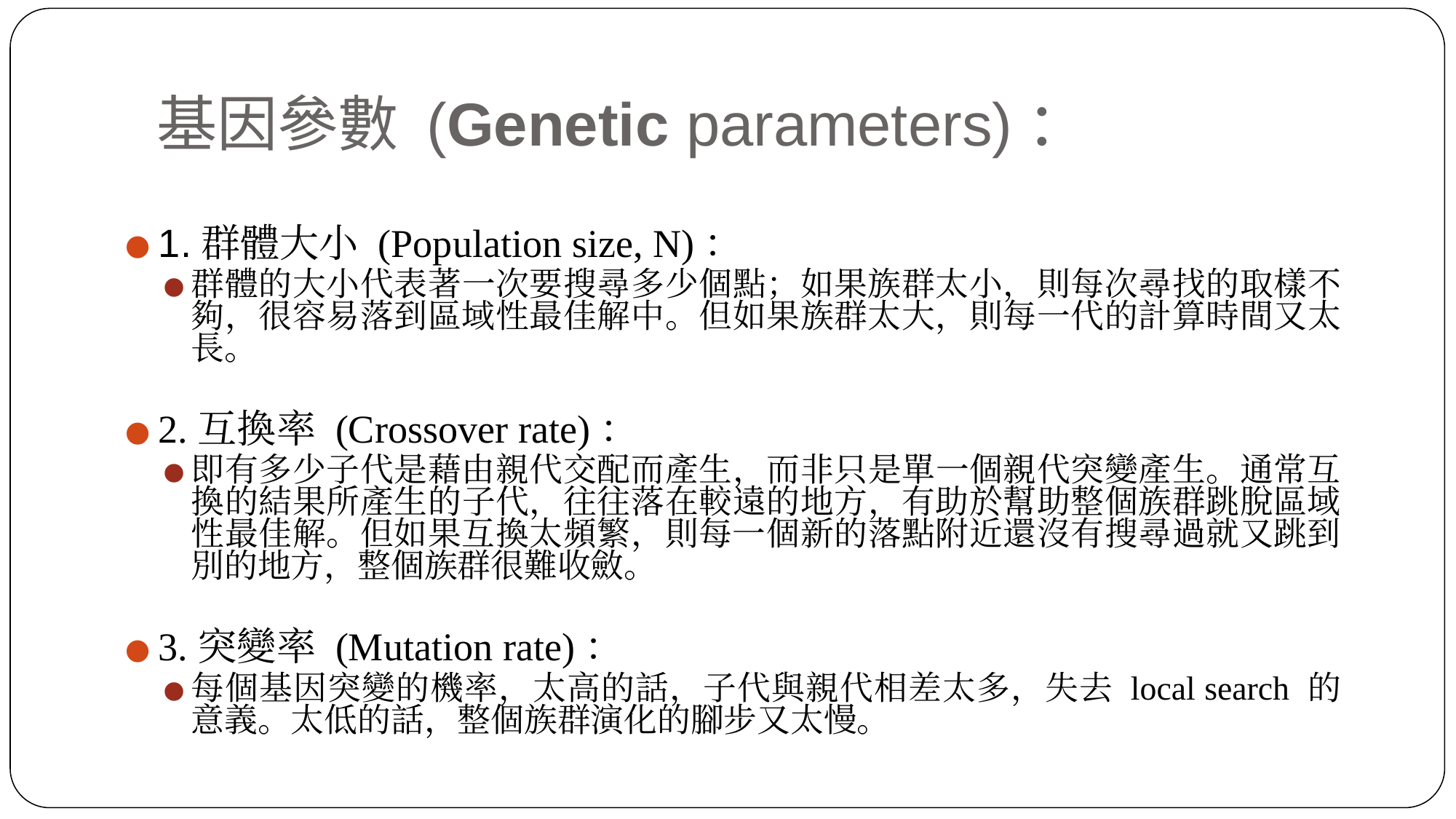

# 基因參數 (Genetic parameters)：
1.群體大小 (Population size, N)：
群體的大小代表著一次要搜尋多少個點；如果族群太小，則每次尋找的取樣不夠，很容易落到區域性最佳解中。但如果族群太大，則每一代的計算時間又太長。

2.互換率 (Crossover rate)：
即有多少子代是藉由親代交配而產生，而非只是單一個親代突變產生。通常互換的結果所產生的子代，往往落在較遠的地方，有助於幫助整個族群跳脫區域性最佳解。但如果互換太頻繁，則每一個新的落點附近還沒有搜尋過就又跳到別的地方，整個族群很難收斂。

3.突變率 (Mutation rate)：
每個基因突變的機率，太高的話，子代與親代相差太多，失去 local search 的意義。太低的話，整個族群演化的腳步又太慢。